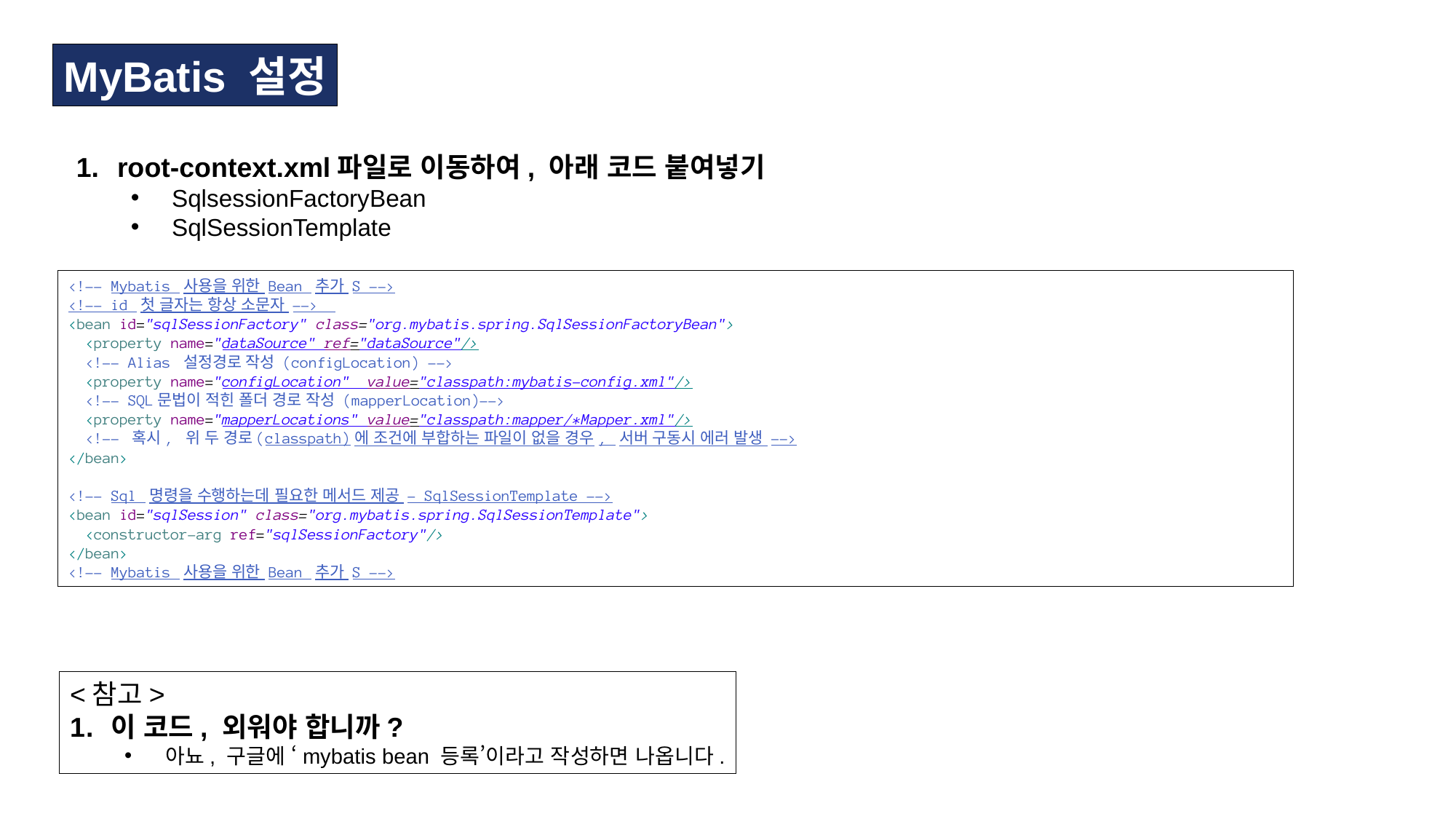

MyBatis 설정
root-context.xml파일로 이동하여, 아래 코드 붙여넣기
SqlsessionFactoryBean
SqlSessionTemplate
<!-- Mybatis 사용을 위한 Bean 추가 S -->
<!-- id 첫 글자는 항상 소문자 -->
<bean id="sqlSessionFactory" class="org.mybatis.spring.SqlSessionFactoryBean">
  <property name="dataSource" ref="dataSource"/>
  <!-- Alias 설정경로 작성 (configLocation) -->
  <property name="configLocation"  value="classpath:mybatis-config.xml"/>
  <!-- SQL문법이 적힌 폴더 경로 작성 (mapperLocation)-->
  <property name="mapperLocations" value="classpath:mapper/*Mapper.xml"/>
  <!-- 혹시, 위 두 경로(classpath)에 조건에 부합하는 파일이 없을 경우, 서버 구동시 에러 발생 -->
</bean>

<!-- Sql 명령을 수행하는데 필요한 메서드 제공 - SqlSessionTemplate -->
<bean id="sqlSession" class="org.mybatis.spring.SqlSessionTemplate">
  <constructor-arg ref="sqlSessionFactory"/>
</bean>
<!-- Mybatis 사용을 위한 Bean 추가 S -->
<참고>
이 코드, 외워야 합니까?
아뇨, 구글에 ‘mybatis bean 등록’이라고 작성하면 나옵니다.